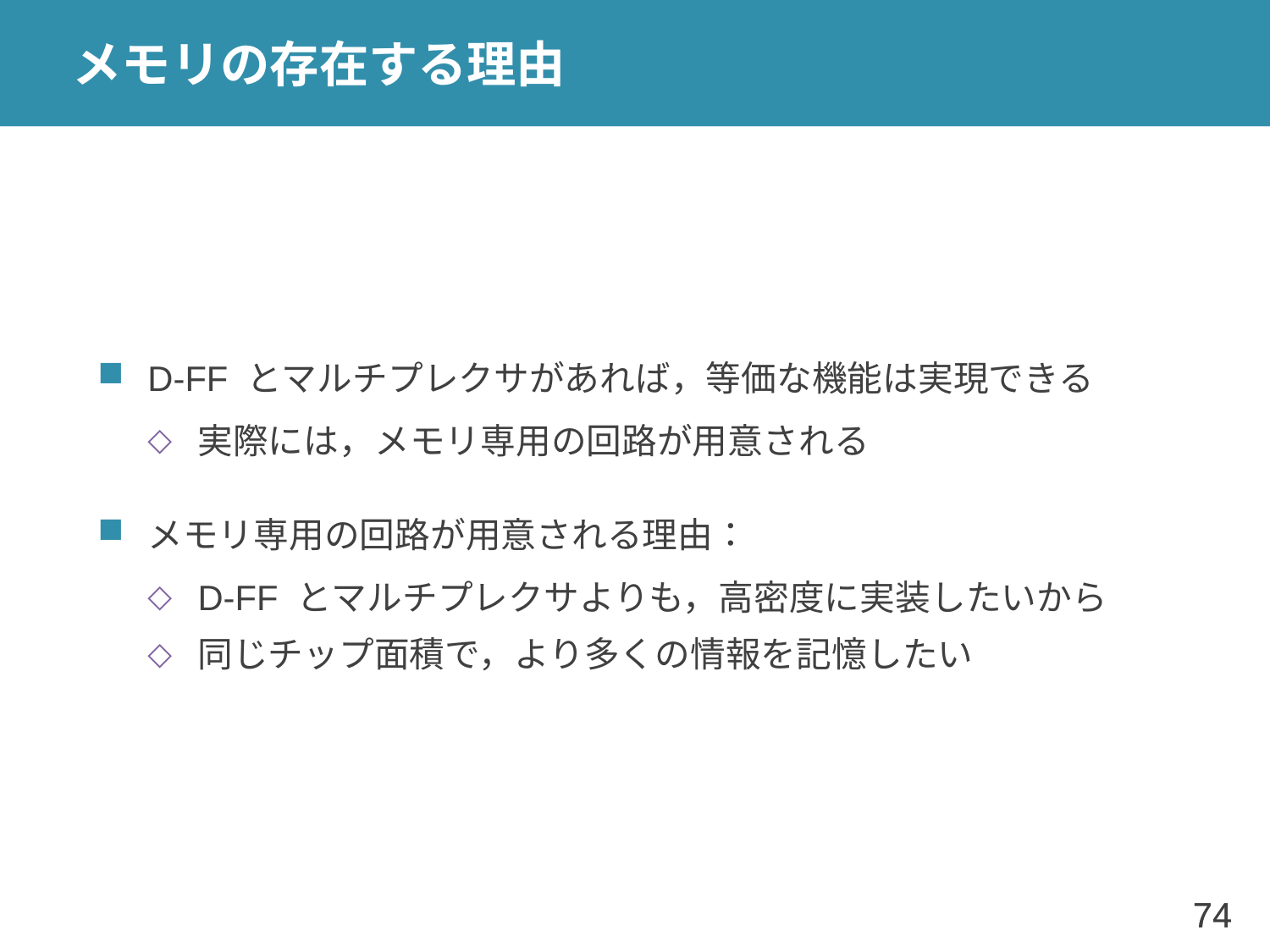

# メモリの存在する理由
D-FF とマルチプレクサがあれば，等価な機能は実現できる
実際には，メモリ専用の回路が用意される
メモリ専用の回路が用意される理由：
D-FF とマルチプレクサよりも，高密度に実装したいから
同じチップ面積で，より多くの情報を記憶したい